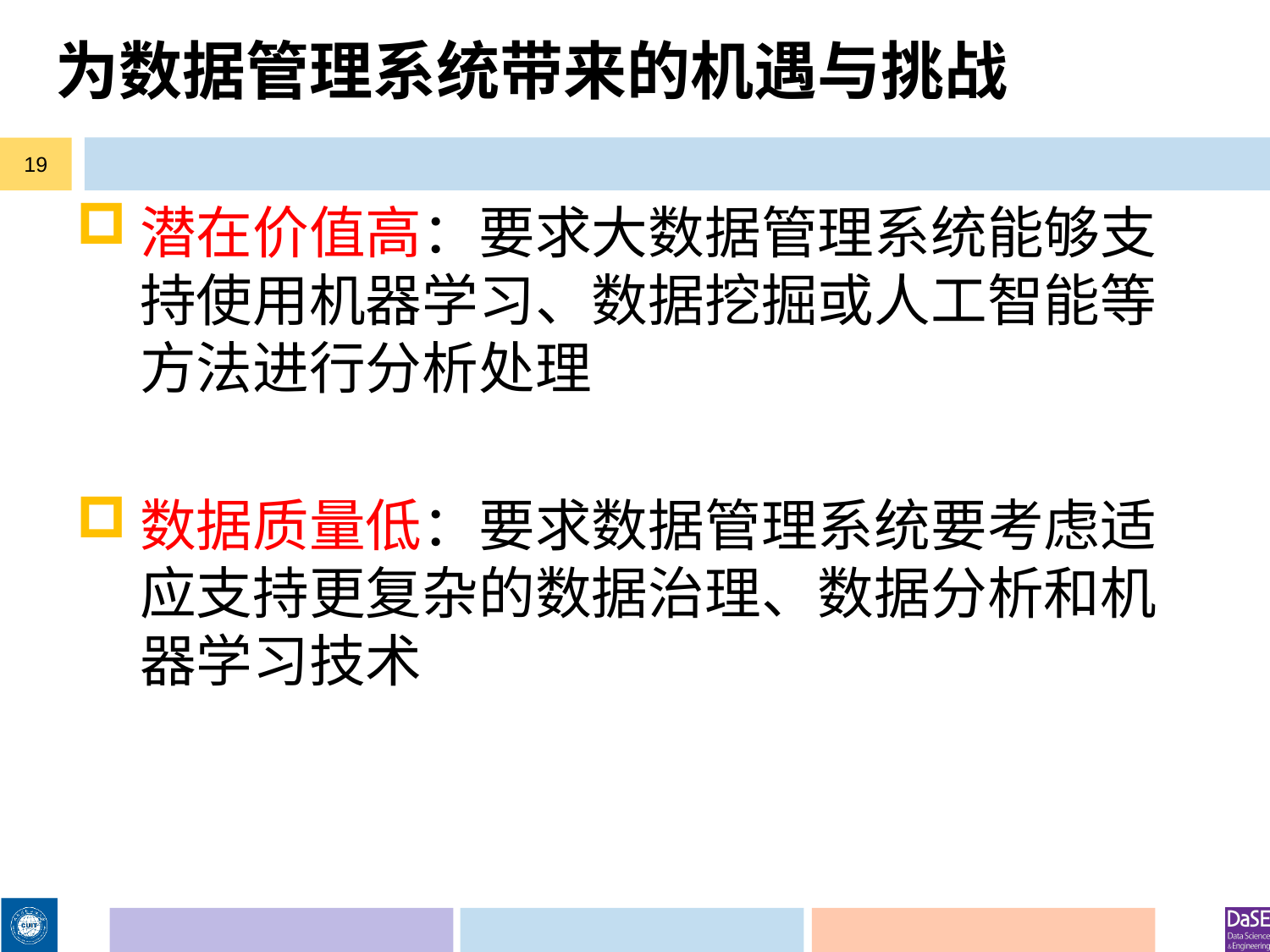

# 为数据管理系统带来的机遇与挑战
19
潜在价值高：要求大数据管理系统能够支持使用机器学习、数据挖掘或人工智能等方法进行分析处理

数据质量低：要求数据管理系统要考虑适应支持更复杂的数据治理、数据分析和机器学习技术